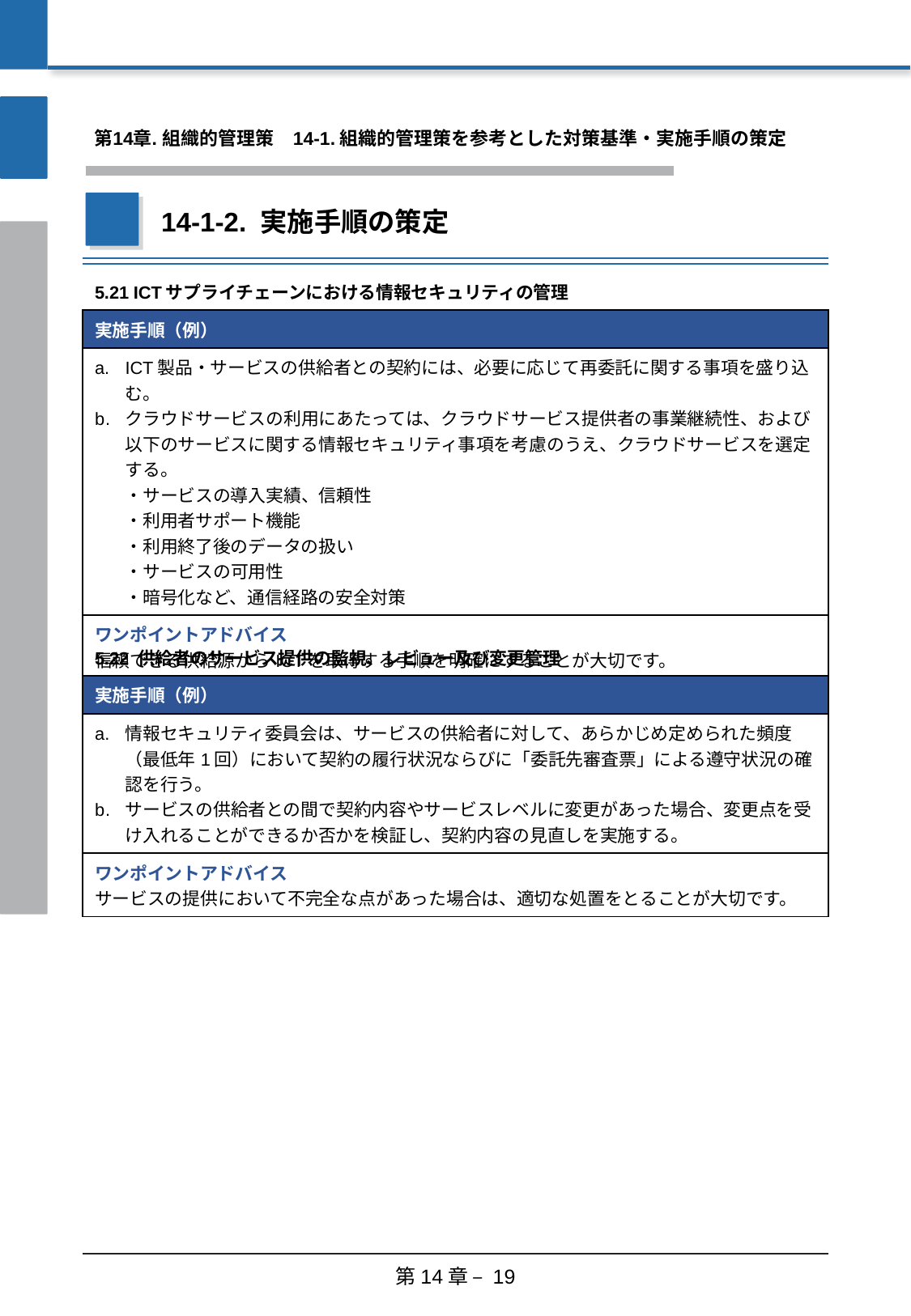

第14章. 組織的管理策
　14-1. 組織的管理策を参考とした対策基準・実施手順の策定
14-1-2. 実施手順の策定
| 5.21 ICTサプライチェーンにおける情報セキュリティの管理 |
| --- |
| 実施手順（例） |
| ICT製品・サービスの供給者との契約には、必要に応じて再委託に関する事項を盛り込む。 クラウドサービスの利用にあたっては、クラウドサービス提供者の事業継続性、および以下のサービスに関する情報セキュリティ事項を考慮のうえ、クラウドサービスを選定する。 ・サービスの導入実績、信頼性 ・利用者サポート機能 ・利用終了後のデータの扱い ・サービスの可用性 ・暗号化など、通信経路の安全対策 |
| ワンポイントアドバイス 信頼できる供給源からICTを取得する手順を明確にすることが大切です。 |
| 5.22 供給者のサービス提供の監視、レビュー及び変更管理 |
| --- |
| 実施手順（例） |
| 情報セキュリティ委員会は、サービスの供給者に対して、あらかじめ定められた頻度（最低年1回）において契約の履行状況ならびに「委託先審査票」による遵守状況の確認を行う。 サービスの供給者との間で契約内容やサービスレベルに変更があった場合、変更点を受け入れることができるか否かを検証し、契約内容の見直しを実施する。 |
| ワンポイントアドバイス サービスの提供において不完全な点があった場合は、適切な処置をとることが大切です。 |
第14章 – 19